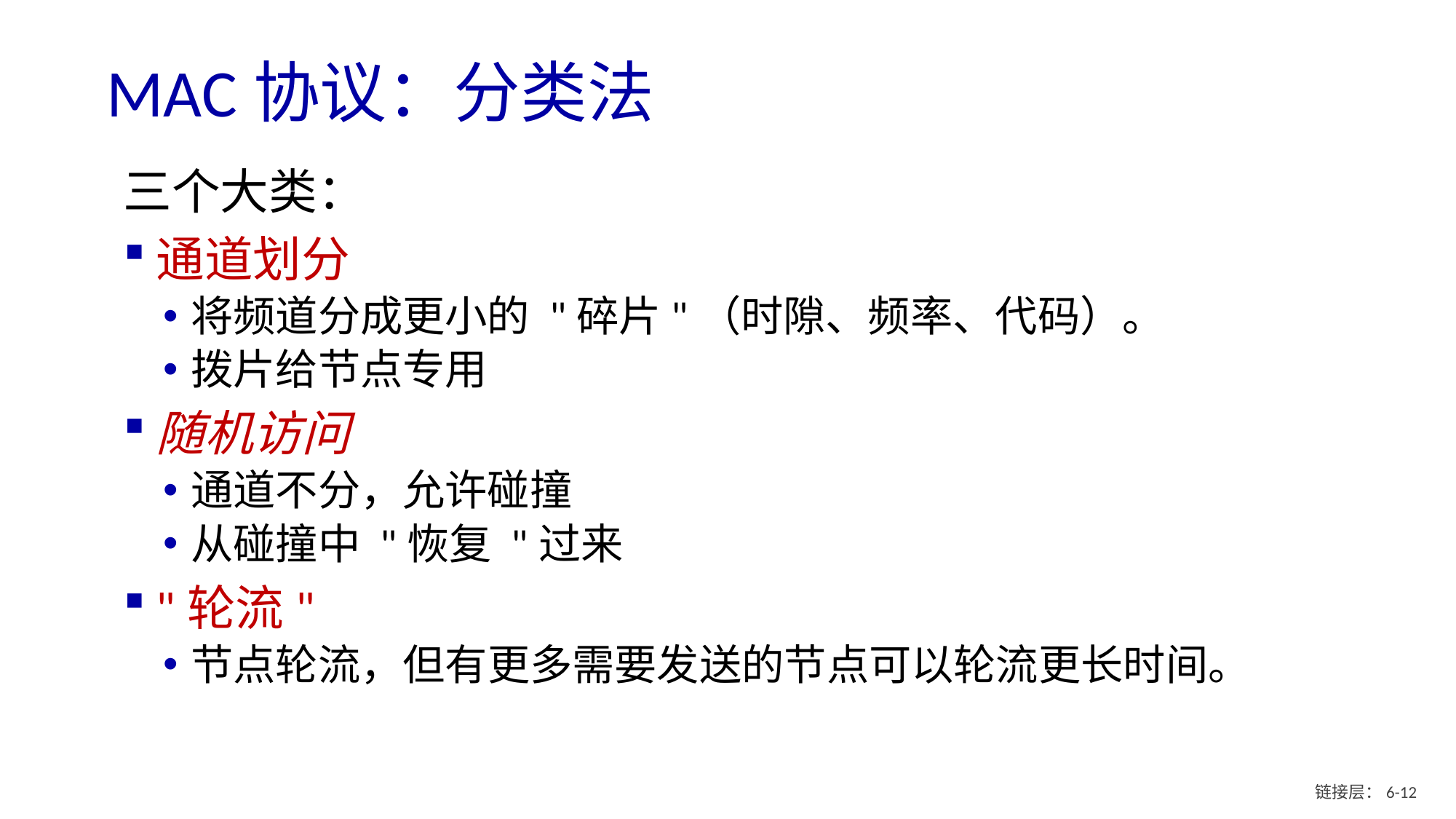

# MAC协议：分类法
三个大类：
通道划分
将频道分成更小的 "碎片"（时隙、频率、代码）。
拨片给节点专用
随机访问
通道不分，允许碰撞
从碰撞中 "恢复 "过来
"轮流"
节点轮流，但有更多需要发送的节点可以轮流更长时间。
链接层：6-12